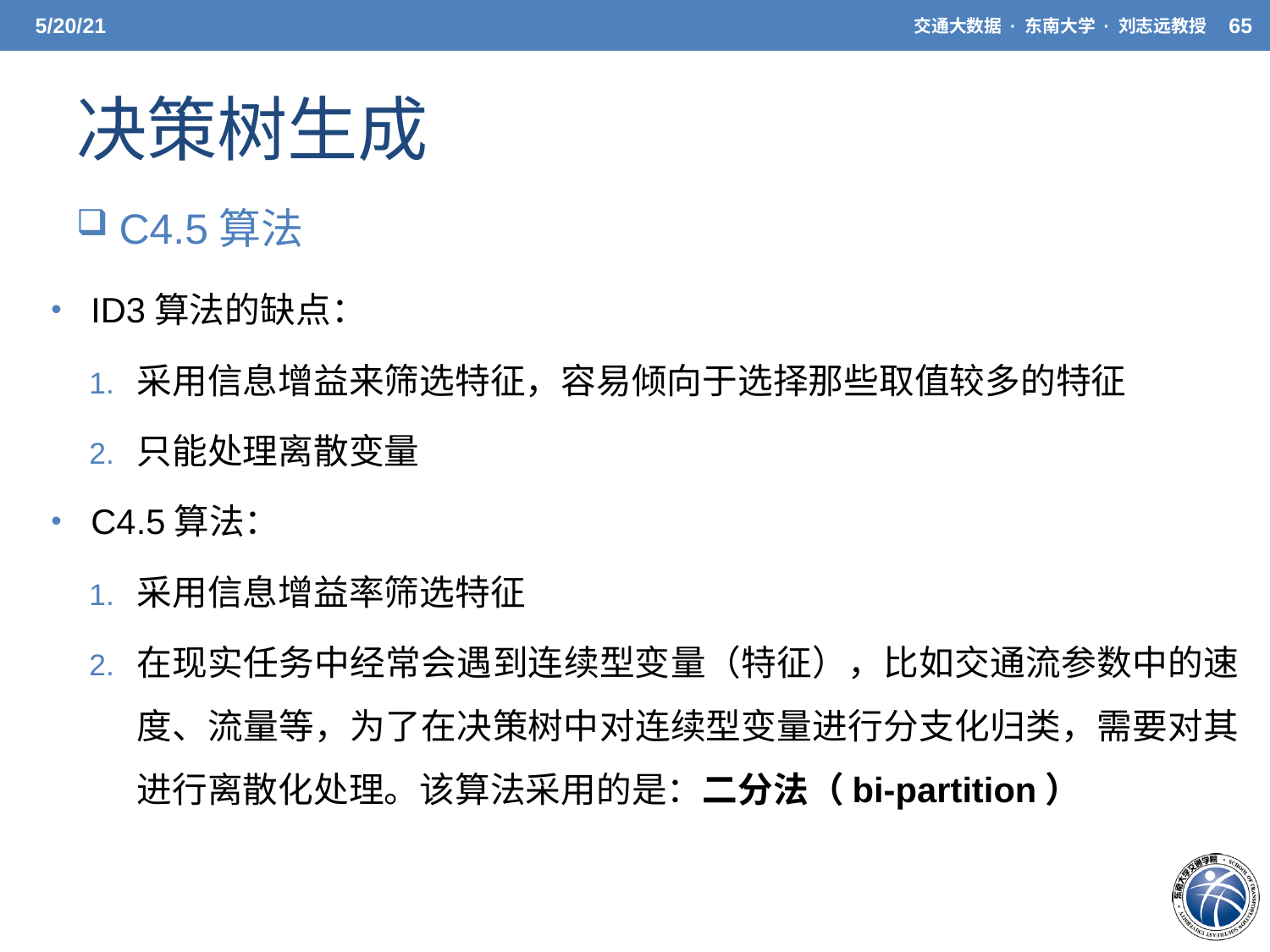

5/20/21
交通大数据 · 东南大学 · 刘志远教授
65
# 决策树生成
 C4.5算法
ID3算法的缺点：
采用信息增益来筛选特征，容易倾向于选择那些取值较多的特征
只能处理离散变量
C4.5算法：
采用信息增益率筛选特征
在现实任务中经常会遇到连续型变量（特征），比如交通流参数中的速度、流量等，为了在决策树中对连续型变量进行分支化归类，需要对其进行离散化处理。该算法采用的是：二分法（bi-partition）